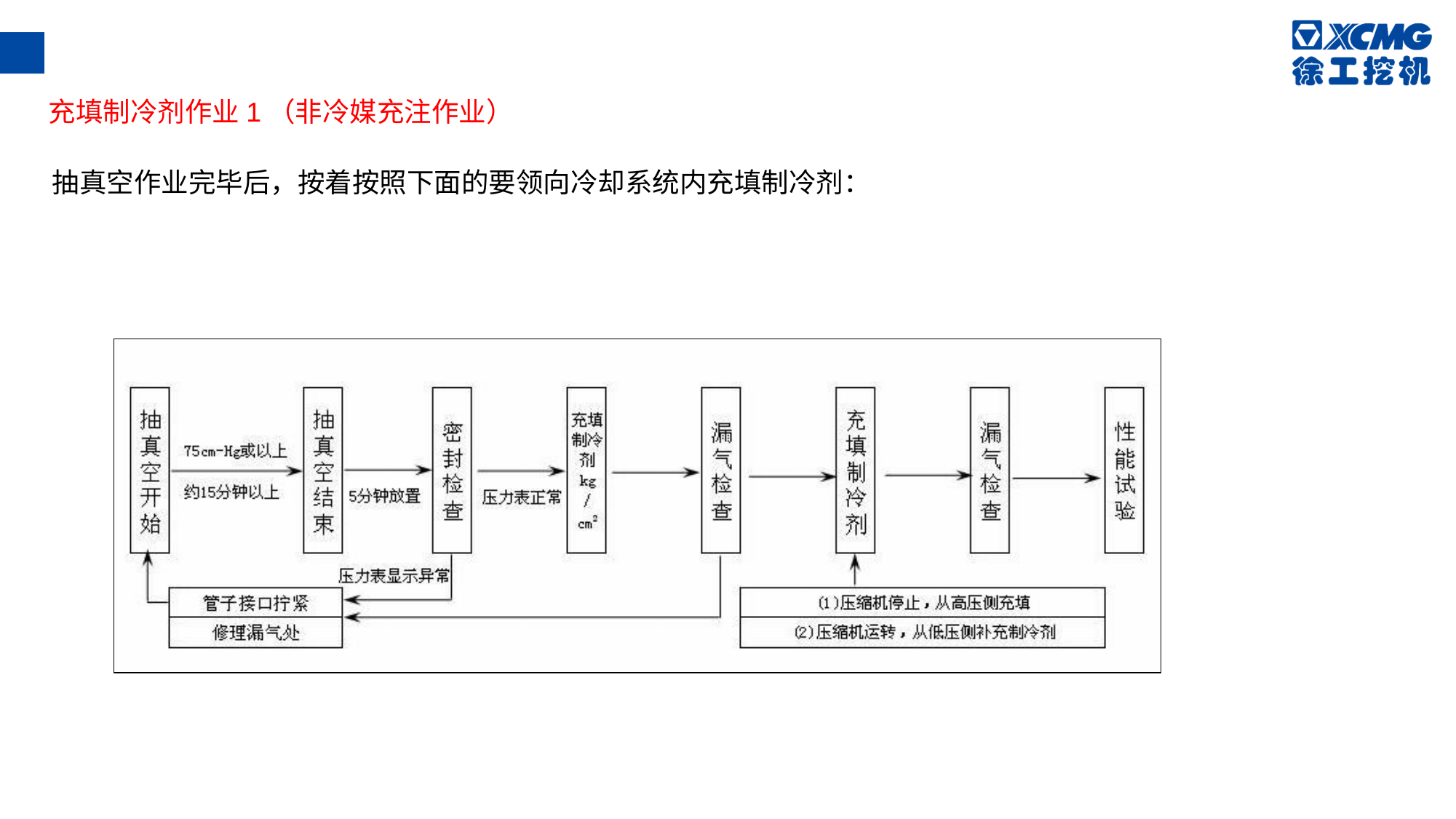

充填制冷剂作业1（非冷媒充注作业）
抽真空作业完毕后，按着按照下面的要领向冷却系统内充填制冷剂：